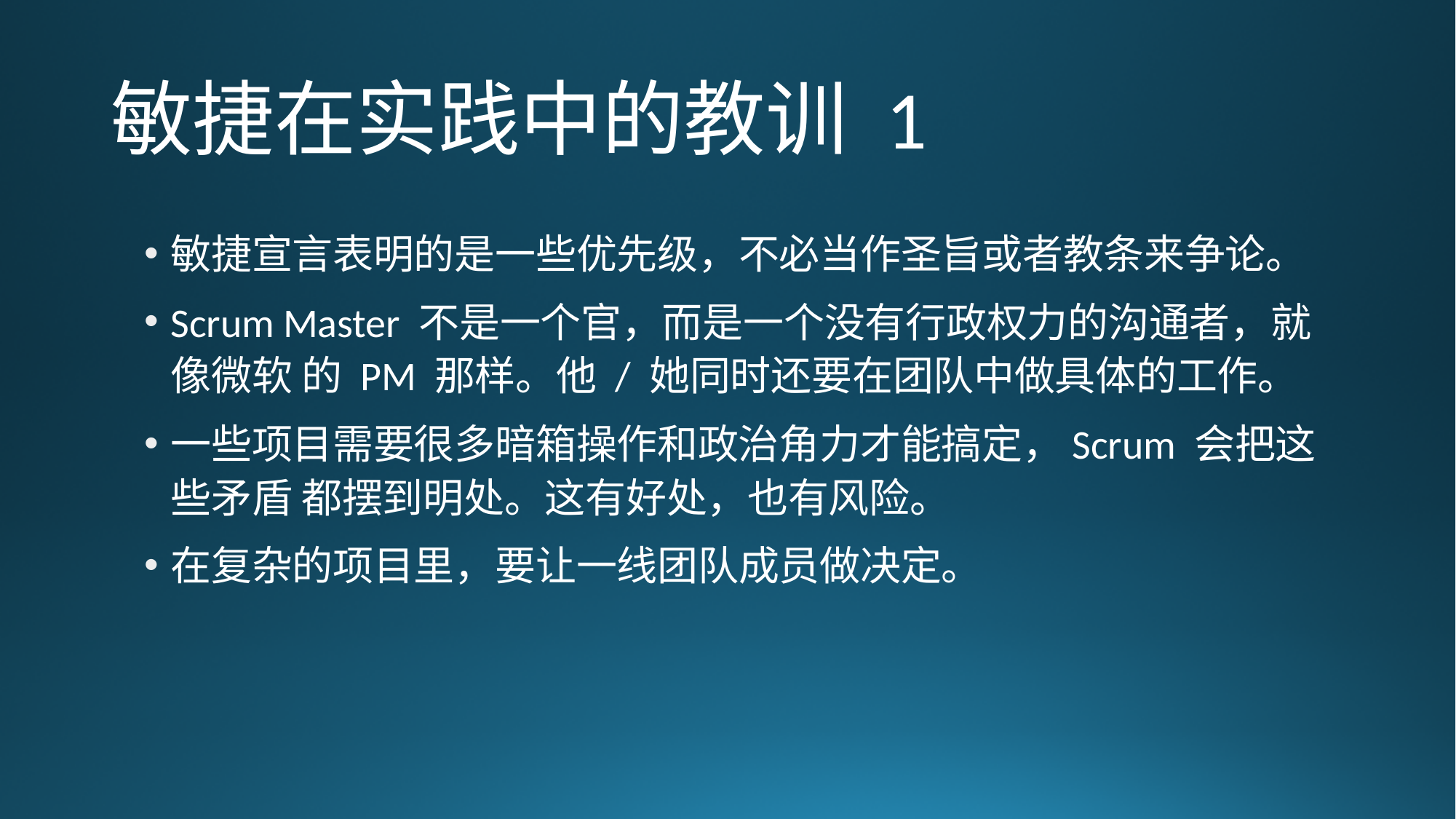

# 敏捷在实践中的教训 1
敏捷宣言表明的是一些优先级，不必当作圣旨或者教条来争论。
Scrum Master 不是一个官，而是一个没有行政权力的沟通者，就像微软 的 PM 那样。他 / 她同时还要在团队中做具体的工作。
一些项目需要很多暗箱操作和政治角力才能搞定，Scrum 会把这些矛盾 都摆到明处。这有好处，也有风险。
在复杂的项目里，要让一线团队成员做决定。